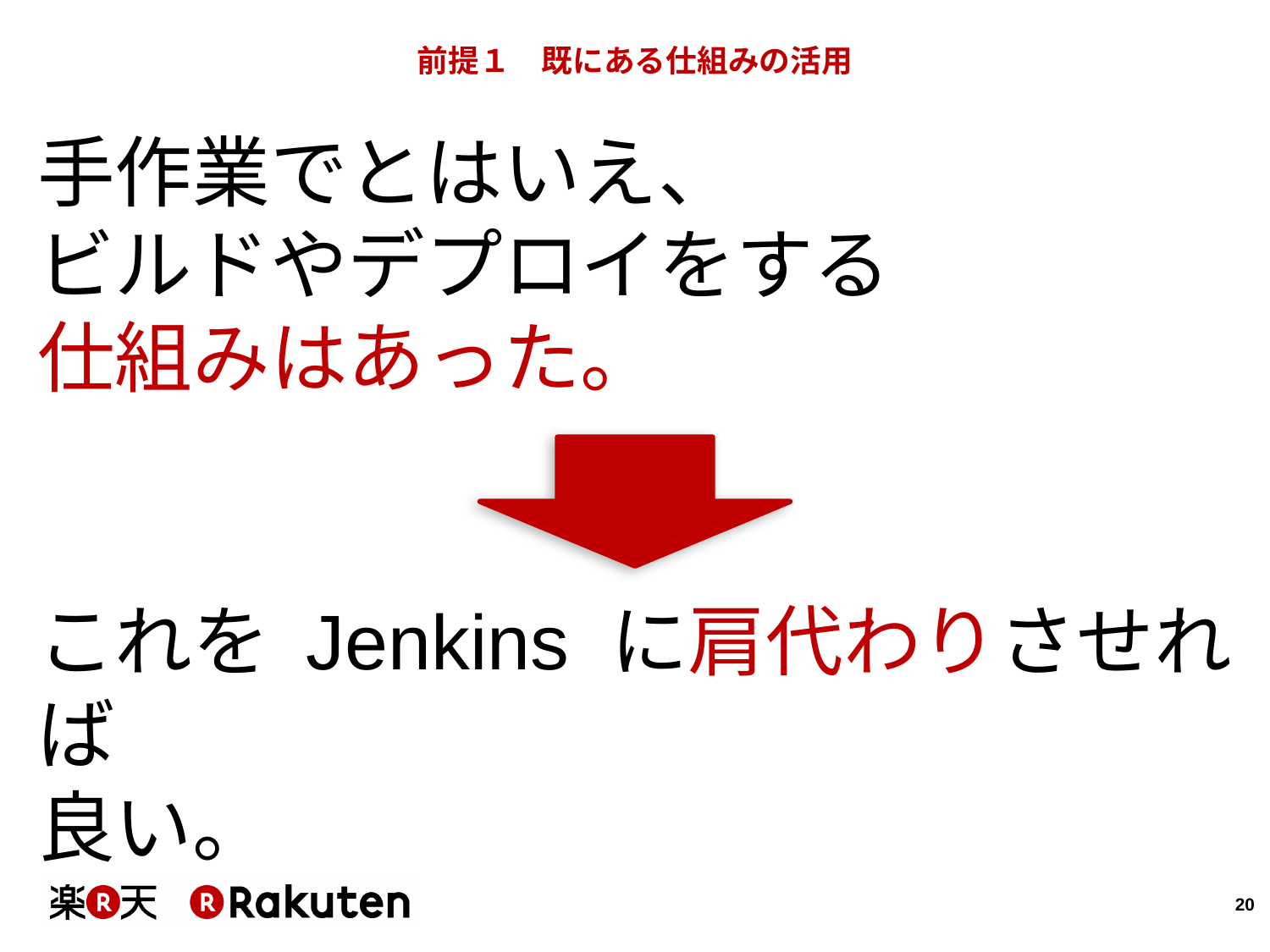

# 前提１　既にある仕組みの活用
手作業でとはいえ、
ビルドやデプロイをする
仕組みはあった。

これを Jenkins に肩代わりさせれば
良い。